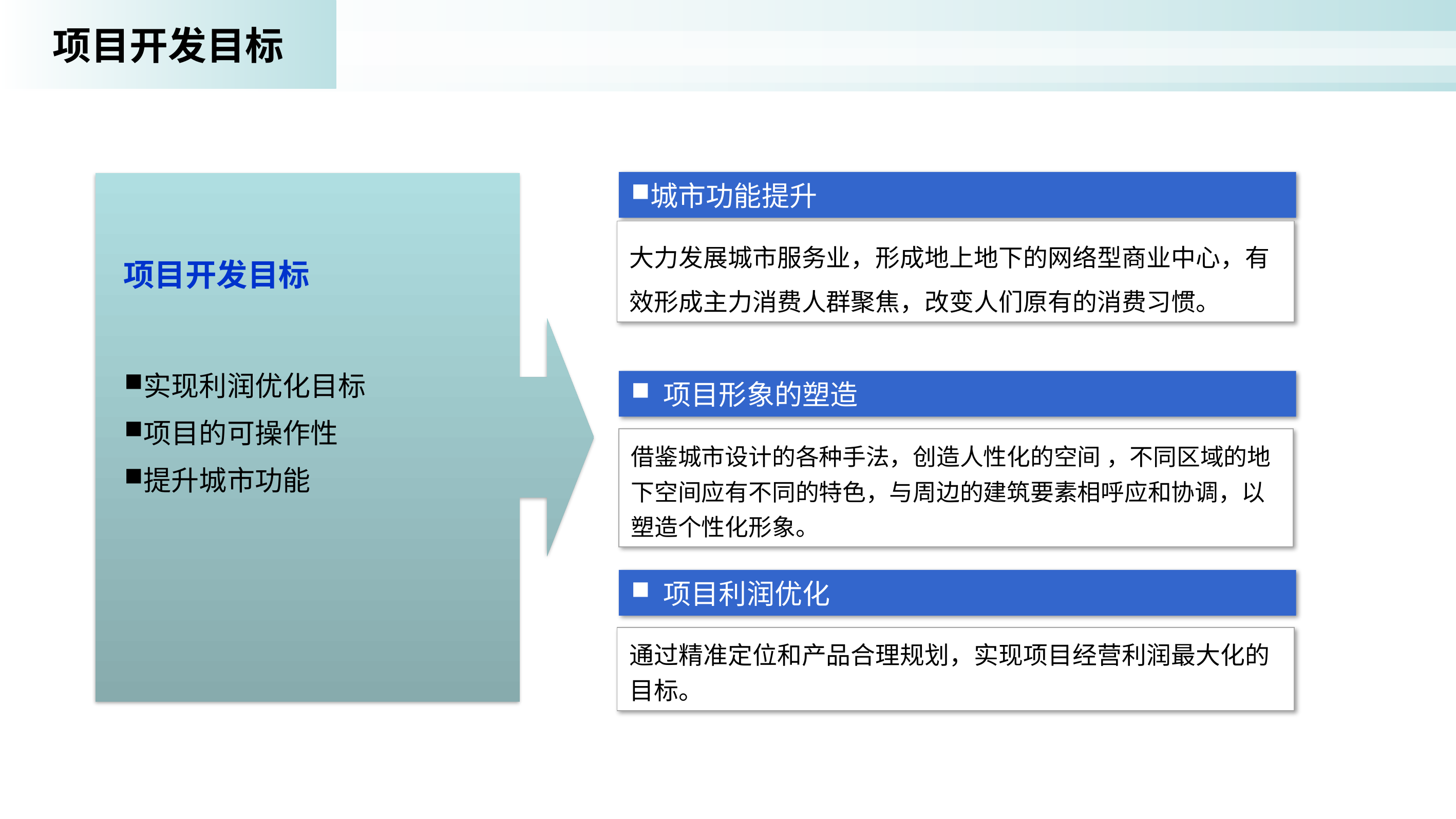

项目开发目标

城市功能提升

项目开发目标
实现利润优化目标
项目的可操作性
提升城市功能

大力发展城市服务业，形成地上地下的网络型商业中心，有效形成主力消费人群聚焦，改变人们原有的消费习惯。
 项目形象的塑造
借鉴城市设计的各种手法，创造人性化的空间 ，不同区域的地下空间应有不同的特色，与周边的建筑要素相呼应和协调，以塑造个性化形象。
 项目利润优化
通过精准定位和产品合理规划，实现项目经营利润最大化的目标。